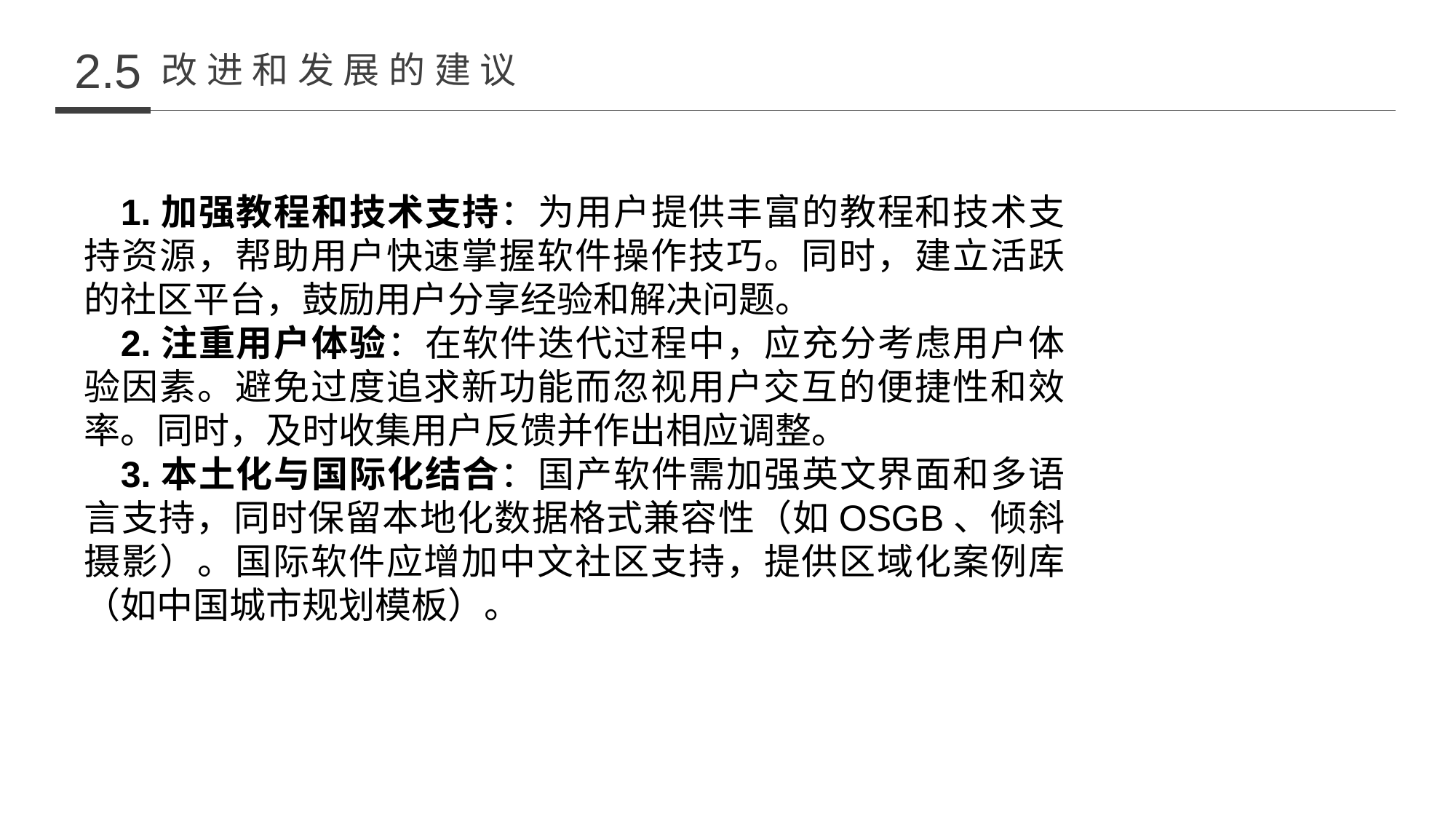

2.5
改进和发展的建议
1.加强教程和技术支持：为用户提供丰富的教程和技术支持资源，帮助用户快速掌握软件操作技巧。同时，建立活跃的社区平台，鼓励用户分享经验和解决问题。
2.注重用户体验：在软件迭代过程中，应充分考虑用户体验因素。避免过度追求新功能而忽视用户交互的便捷性和效率。同时，及时收集用户反馈并作出相应调整。
3.本土化与国际化结合：国产软件需加强英文界面和多语言支持，同时保留本地化数据格式兼容性（如OSGB、倾斜摄影）。国际软件应增加中文社区支持，提供区域化案例库（如中国城市规划模板）。